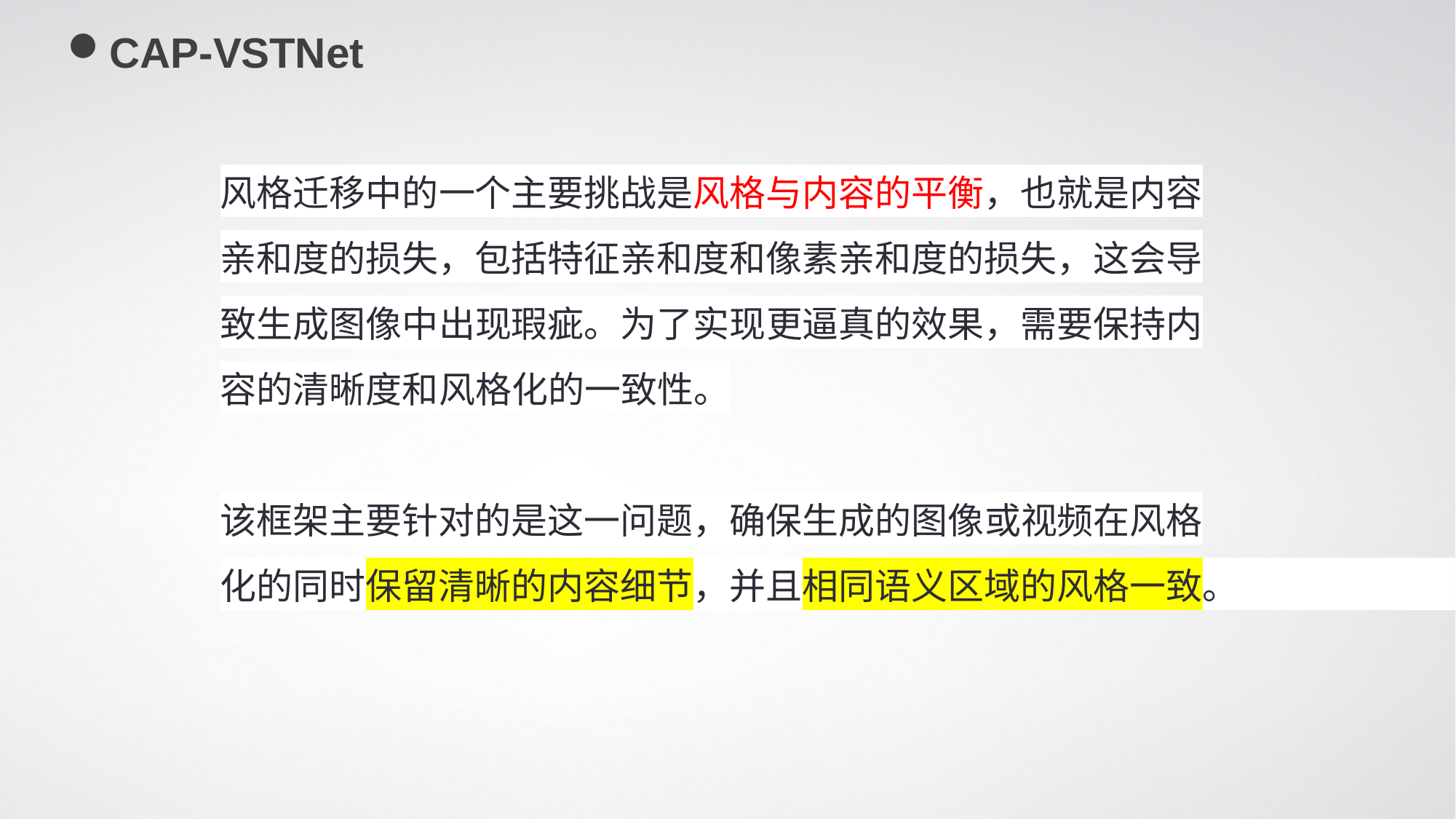

CAP-VSTNet
风格迁移中的一个主要挑战是风格与内容的平衡，也就是内容亲和度的损失，包括特征亲和度和像素亲和度的损失，这会导致生成图像中出现瑕疵。为了实现更逼真的效果，需要保持内容的清晰度和风格化的一致性。

该框架主要针对的是这一问题，确保生成的图像或视频在风格化的同时保留清晰的内容细节，并且相同语义区域的风格一致。